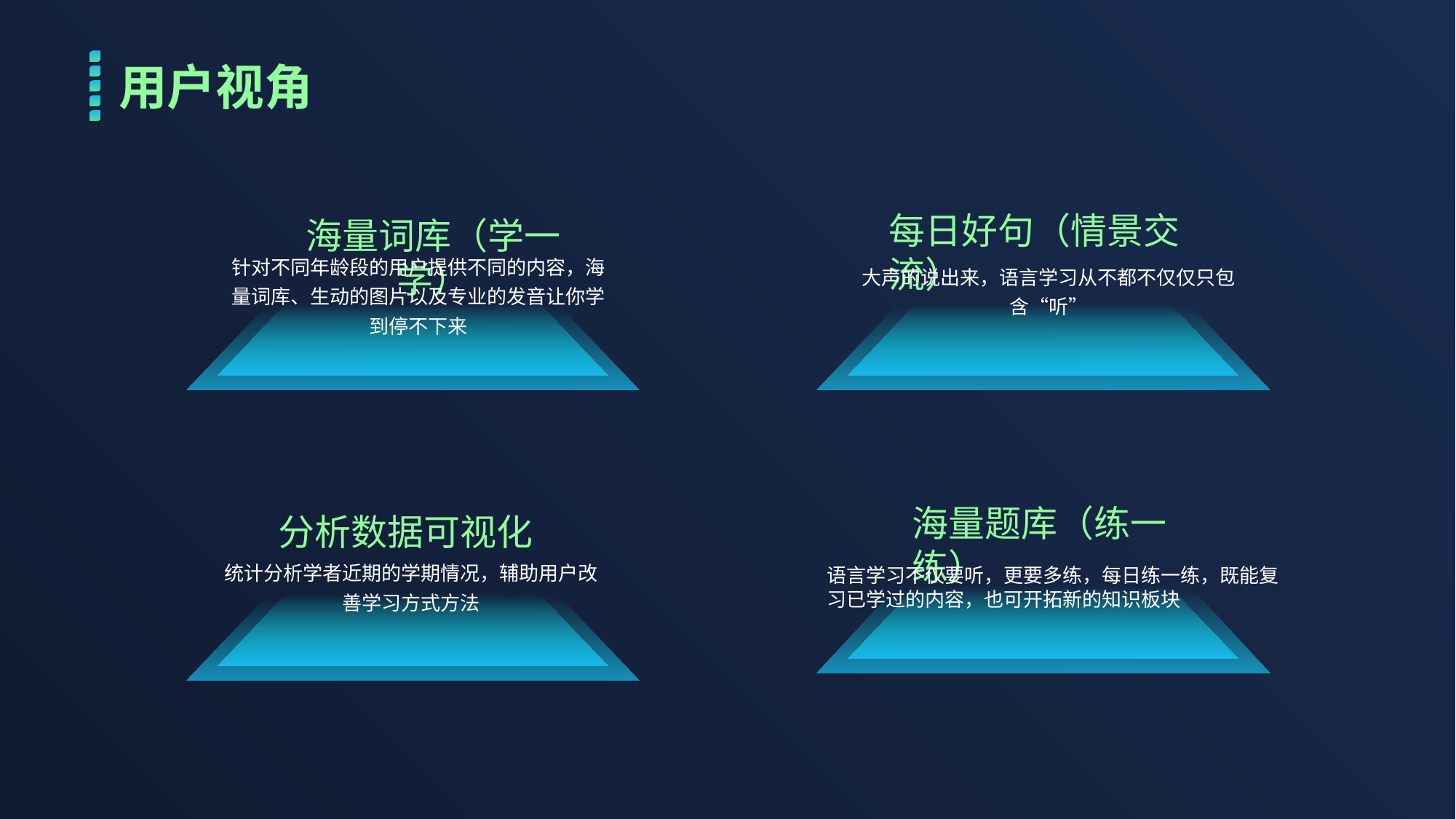

用户视角
每日好句（情景交流）
海量词库（学一学）
针对不同年龄段的用户提供不同的内容，海量词库、生动的图片以及专业的发音让你学到停不下来
大声的说出来，语言学习从不都不仅仅只包含“听”

海量题库（练一练）
分析数据可视化
统计分析学者近期的学期情况，辅助用户改善学习方式方法
语言学习不仅要听，更要多练，每日练一练，既能复习已学过的内容，也可开拓新的知识板块